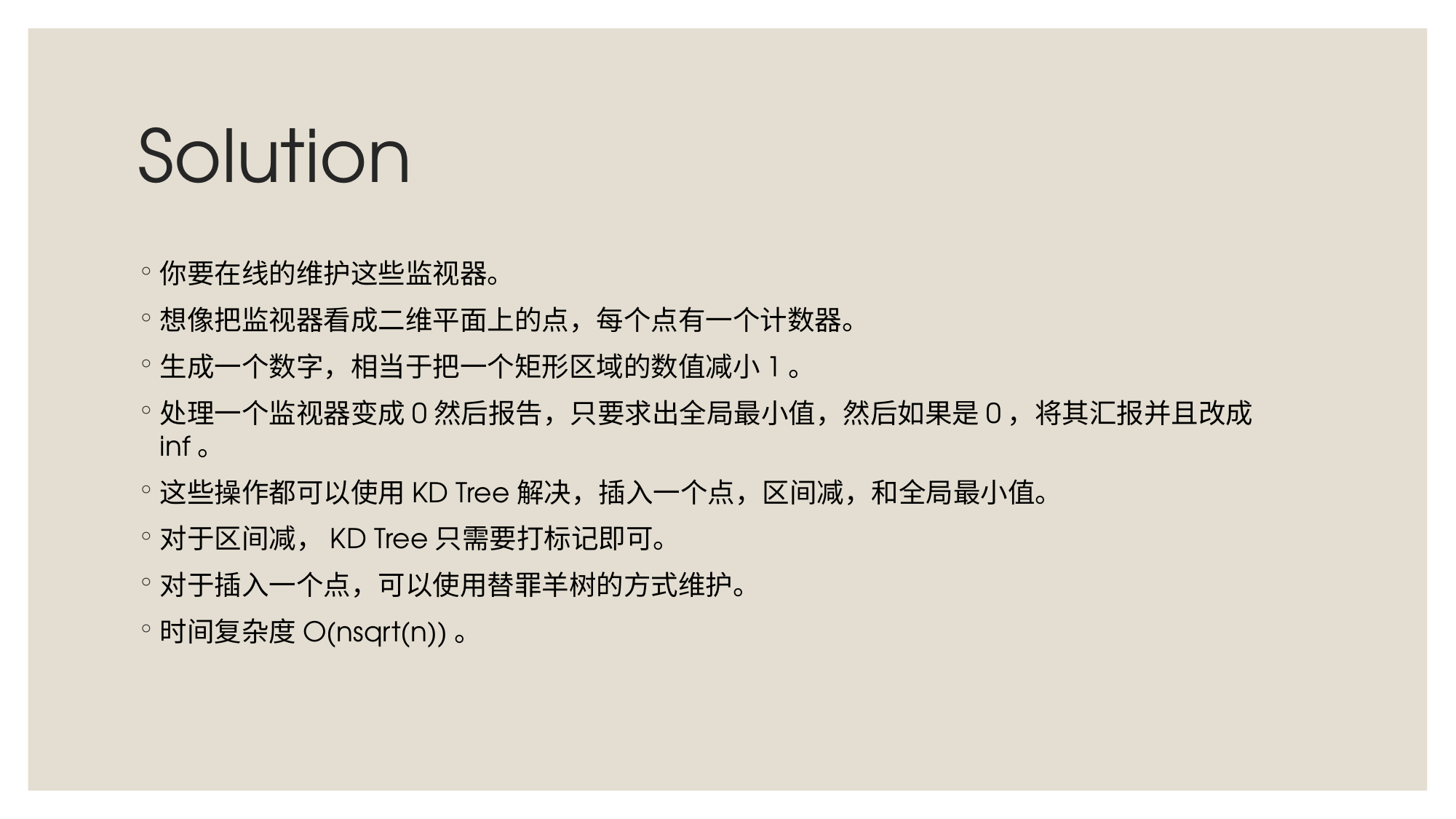

# Solution
你要在线的维护这些监视器。
想像把监视器看成二维平面上的点，每个点有一个计数器。
生成一个数字，相当于把一个矩形区域的数值减小1。
处理一个监视器变成0然后报告，只要求出全局最小值，然后如果是0，将其汇报并且改成inf。
这些操作都可以使用KD Tree解决，插入一个点，区间减，和全局最小值。
对于区间减，KD Tree只需要打标记即可。
对于插入一个点，可以使用替罪羊树的方式维护。
时间复杂度O(nsqrt(n))。